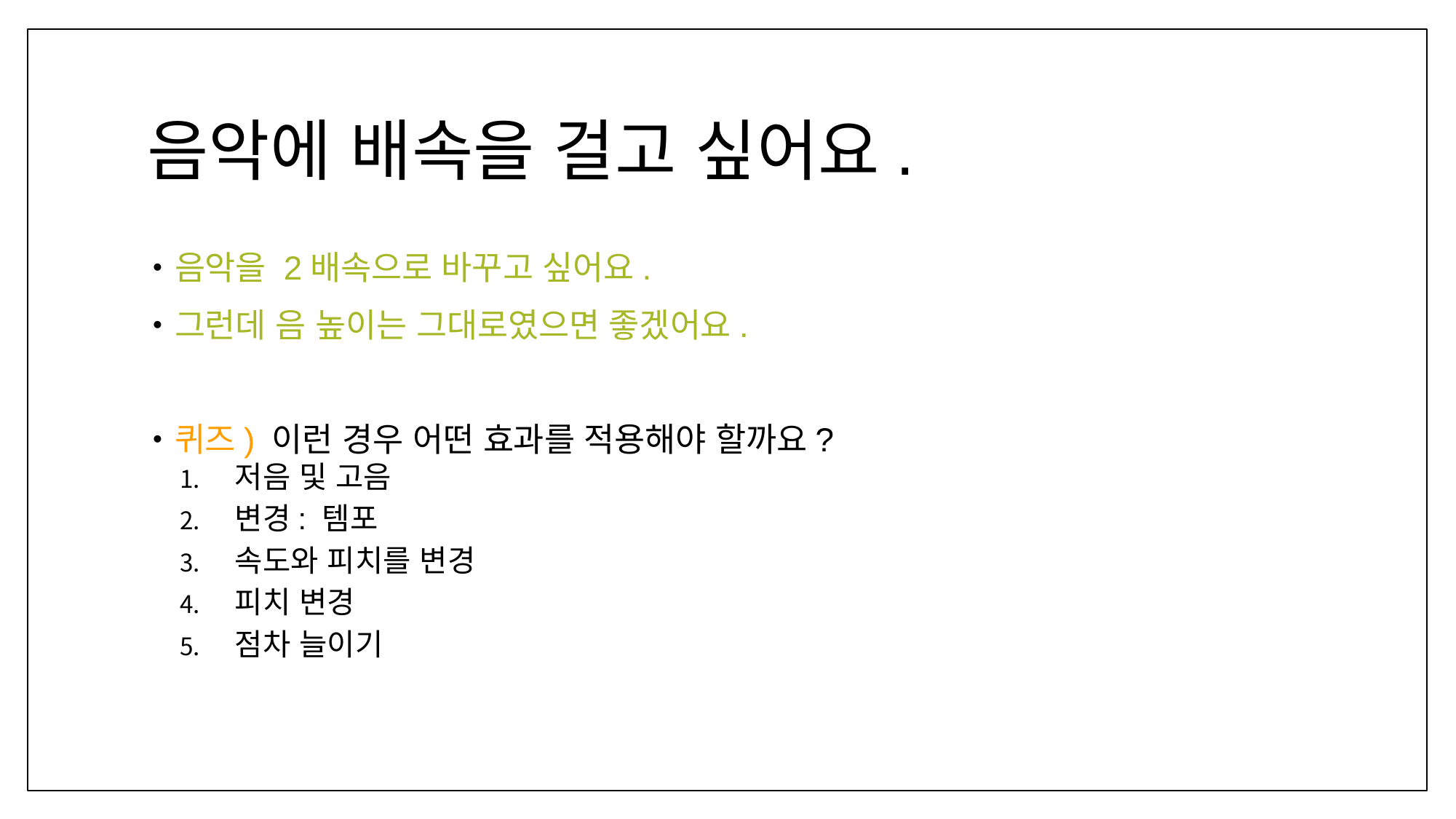

# 음악에 배속을 걸고 싶어요.
음악을 2배속으로 바꾸고 싶어요.
그런데 음 높이는 그대로였으면 좋겠어요.

퀴즈) 이런 경우 어떤 효과를 적용해야 할까요?
저음 및 고음
변경: 템포
속도와 피치를 변경
피치 변경
점차 늘이기